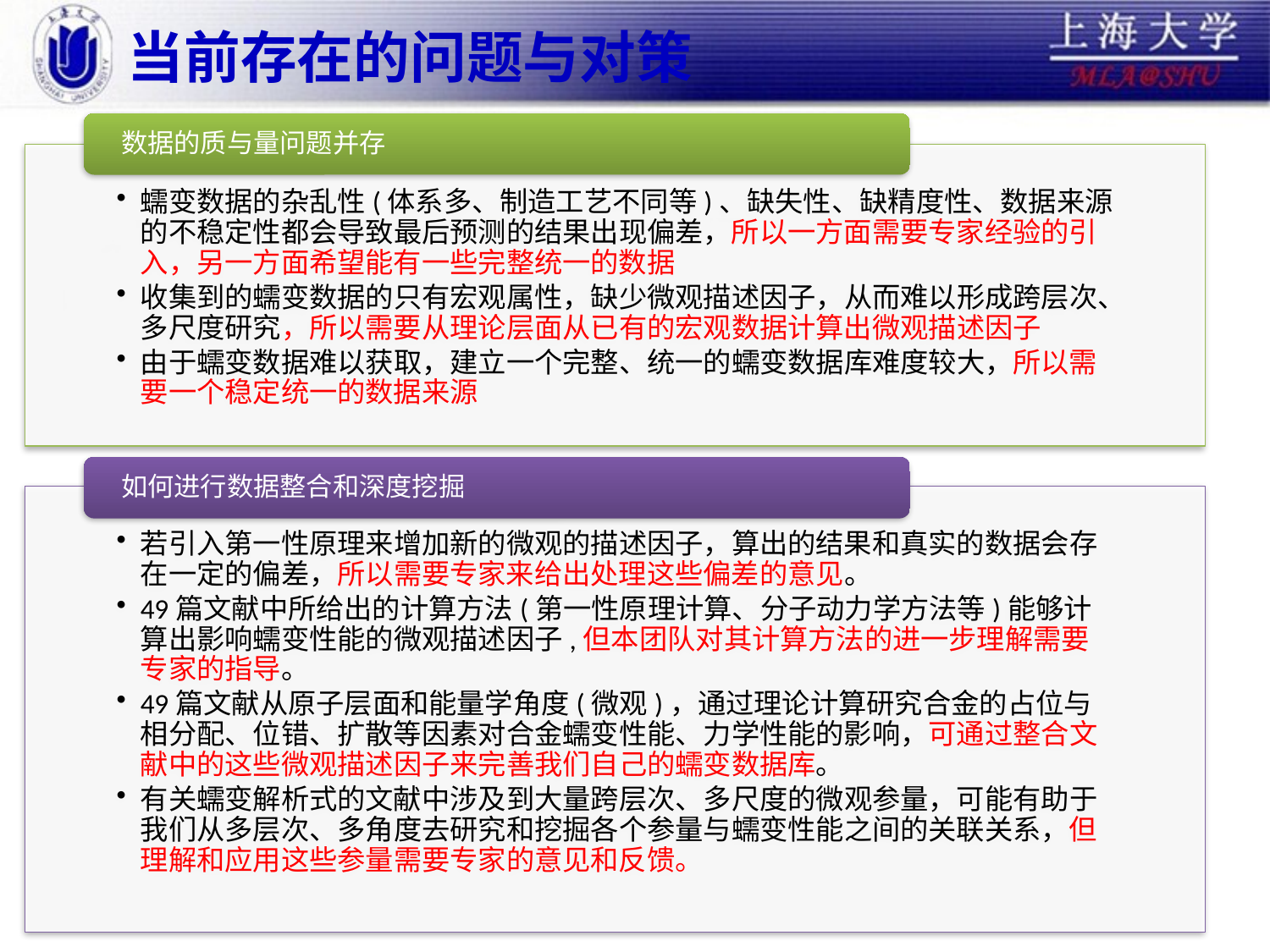

# 当前存在的问题与对策
蠕变数据的杂乱性(体系多、制造工艺不同等)、缺失性、缺精度性、数据来源的不稳定性都会导致最后预测的结果出现偏差，所以一方面需要专家经验的引入，另一方面希望能有一些完整统一的数据
收集到的蠕变数据的只有宏观属性，缺少微观描述因子，从而难以形成跨层次、多尺度研究，所以需要从理论层面从已有的宏观数据计算出微观描述因子
由于蠕变数据难以获取，建立一个完整、统一的蠕变数据库难度较大，所以需要一个稳定统一的数据来源
数据的质与量问题并存
若引入第一性原理来增加新的微观的描述因子，算出的结果和真实的数据会存在一定的偏差，所以需要专家来给出处理这些偏差的意见。
49篇文献中所给出的计算方法(第一性原理计算、分子动力学方法等)能够计算出影响蠕变性能的微观描述因子,但本团队对其计算方法的进一步理解需要专家的指导。
49篇文献从原子层面和能量学角度(微观)，通过理论计算研究合金的占位与相分配、位错、扩散等因素对合金蠕变性能、力学性能的影响，可通过整合文献中的这些微观描述因子来完善我们自己的蠕变数据库。
有关蠕变解析式的文献中涉及到大量跨层次、多尺度的微观参量，可能有助于我们从多层次、多角度去研究和挖掘各个参量与蠕变性能之间的关联关系，但理解和应用这些参量需要专家的意见和反馈。
如何进行数据整合和深度挖掘